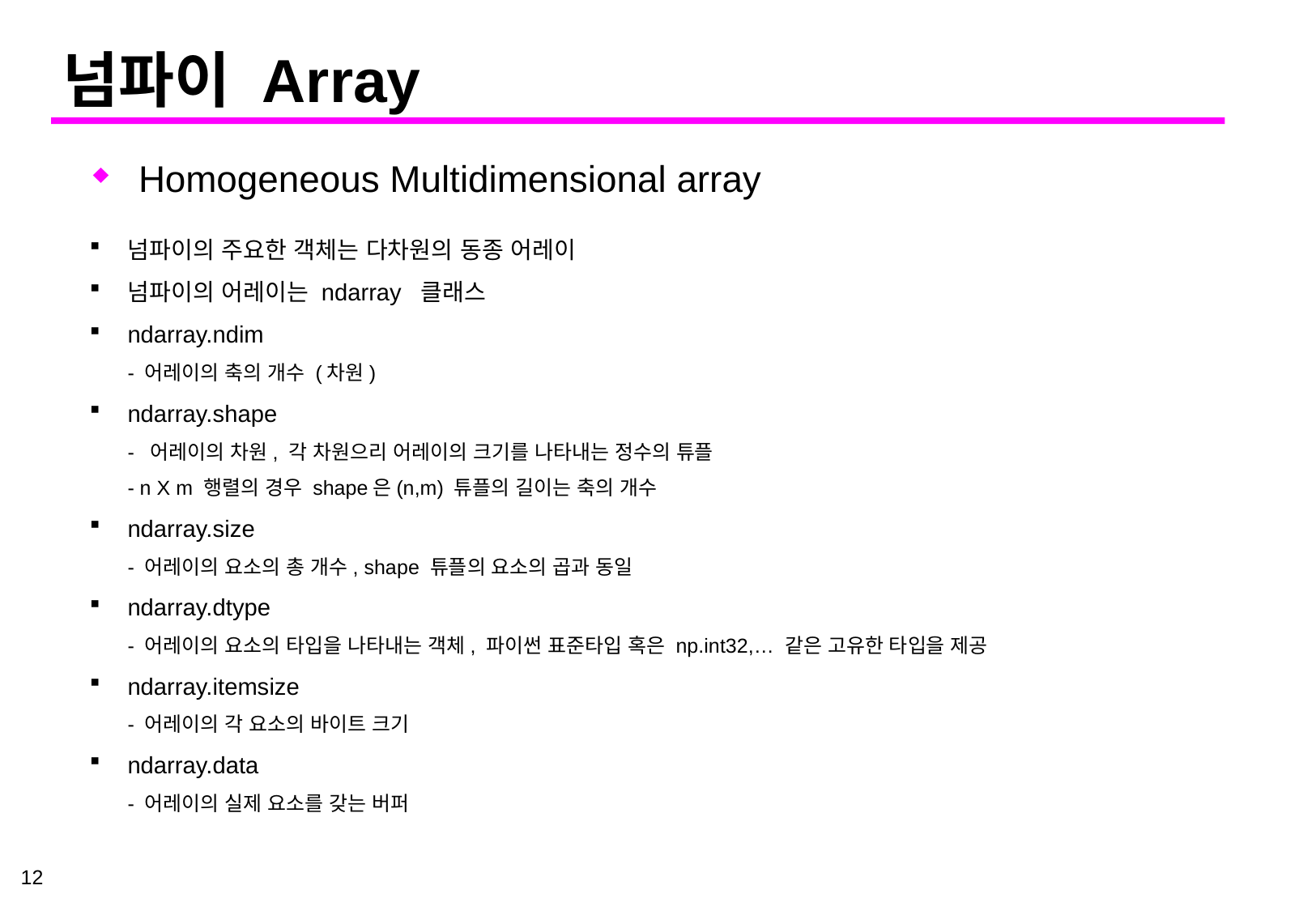

# 넘파이 Array
Homogeneous Multidimensional array
넘파이의 주요한 객체는 다차원의 동종 어레이
넘파이의 어레이는 ndarray  클래스
ndarray.ndim
- 어레이의 축의 개수 (차원)
ndarray.shape
-  어레이의 차원, 각 차원으리 어레이의 크기를 나타내는 정수의 튜플
- n X m 행렬의 경우 shape은(n,m) 튜플의 길이는 축의 개수
ndarray.size
- 어레이의 요소의 총 개수, shape 튜플의 요소의 곱과 동일
ndarray.dtype
- 어레이의 요소의 타입을 나타내는 객체, 파이썬 표준타입 혹은 np.int32,… 같은 고유한 타입을 제공
ndarray.itemsize
- 어레이의 각 요소의 바이트 크기
ndarray.data
- 어레이의 실제 요소를 갖는 버퍼
12